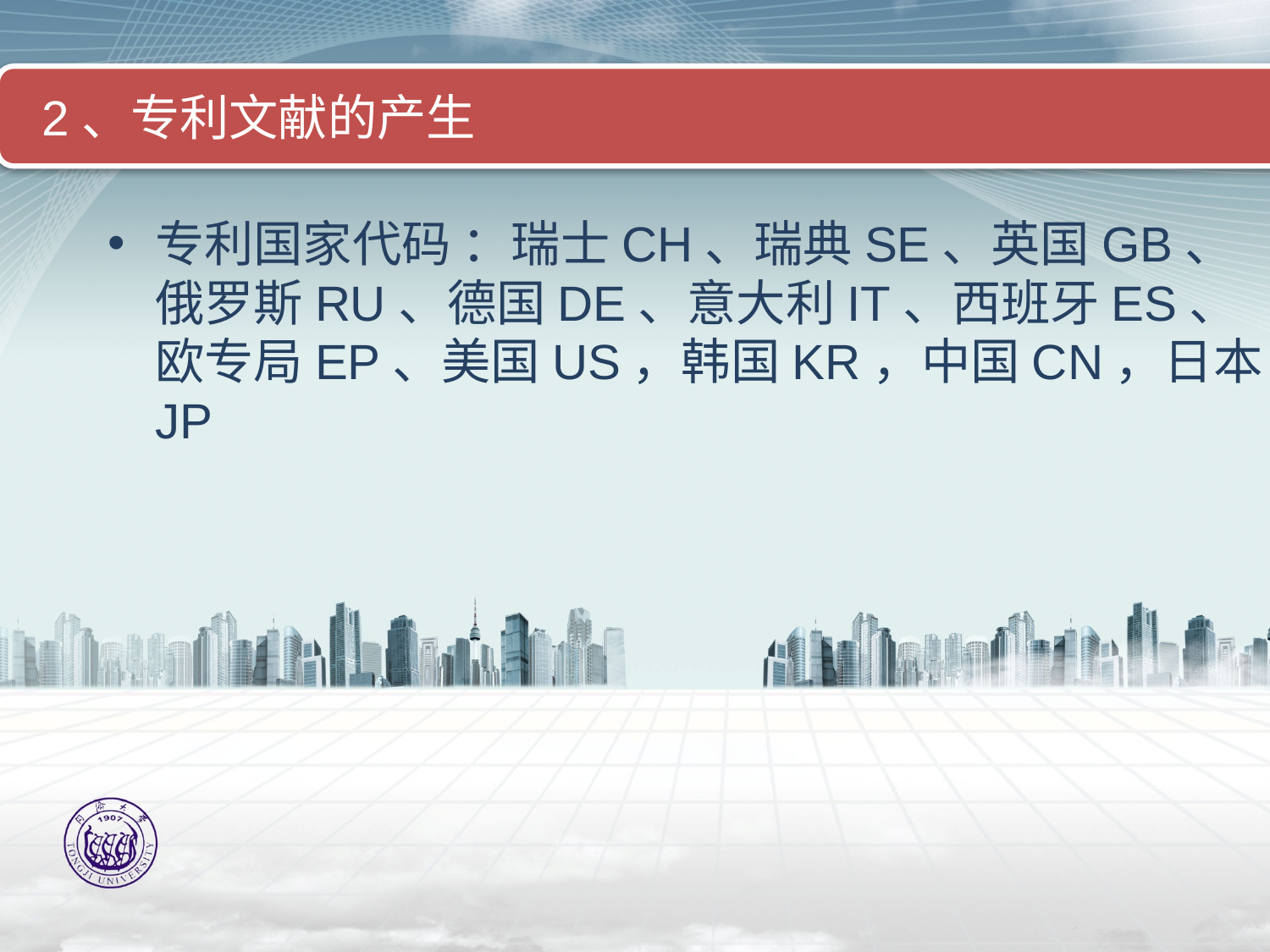

2、专利文献的产生
专利国家代码 ：瑞士CH、瑞典SE、英国GB、俄罗斯RU、德国DE、意大利IT、西班牙ES、欧专局EP、美国US，韩国KR，中国CN，日本JP